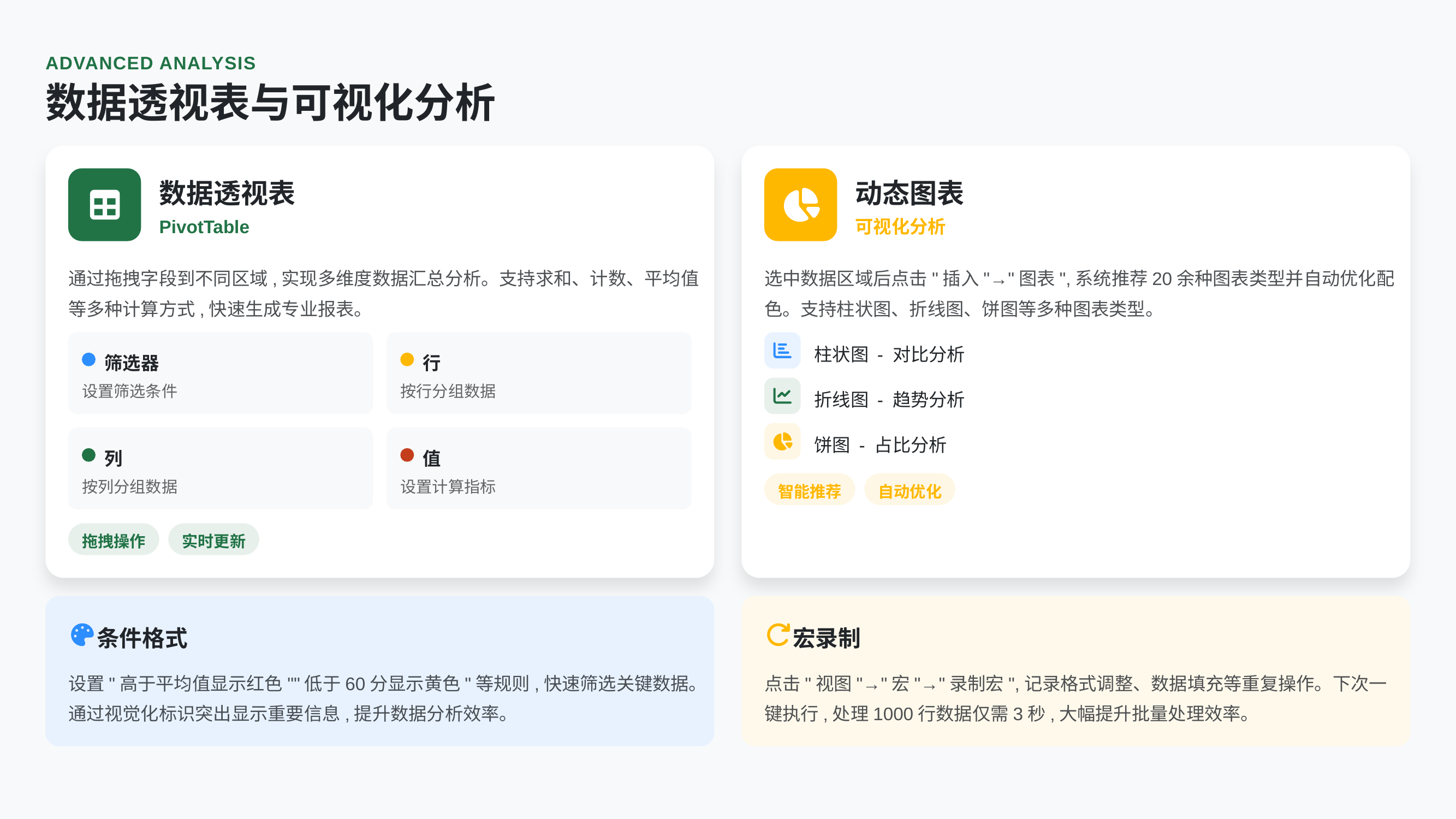

ADVANCED ANALYSIS
数据透视表与可视化分析

数据透视表
动态图表

PivotTable
可视化分析
通过拖拽字段到不同区域,实现多维度数据汇总分析。支持求和、计数、平均值等多种计算方式,快速生成专业报表。
选中数据区域后点击"插入"→"图表",系统推荐20余种图表类型并自动优化配色。支持柱状图、折线图、饼图等多种图表类型。

柱状图 - 对比分析

筛选器
行

设置筛选条件
按行分组数据

折线图 - 趋势分析

饼图 - 占比分析

列
值

按列分组数据
设置计算指标

智能推荐

自动优化

拖拽操作

实时更新

条件格式
宏录制

设置"高于平均值显示红色""低于60分显示黄色"等规则,快速筛选关键数据。通过视觉化标识突出显示重要信息,提升数据分析效率。
点击"视图"→"宏"→"录制宏",记录格式调整、数据填充等重复操作。下次一键执行,处理1000行数据仅需3秒,大幅提升批量处理效率。